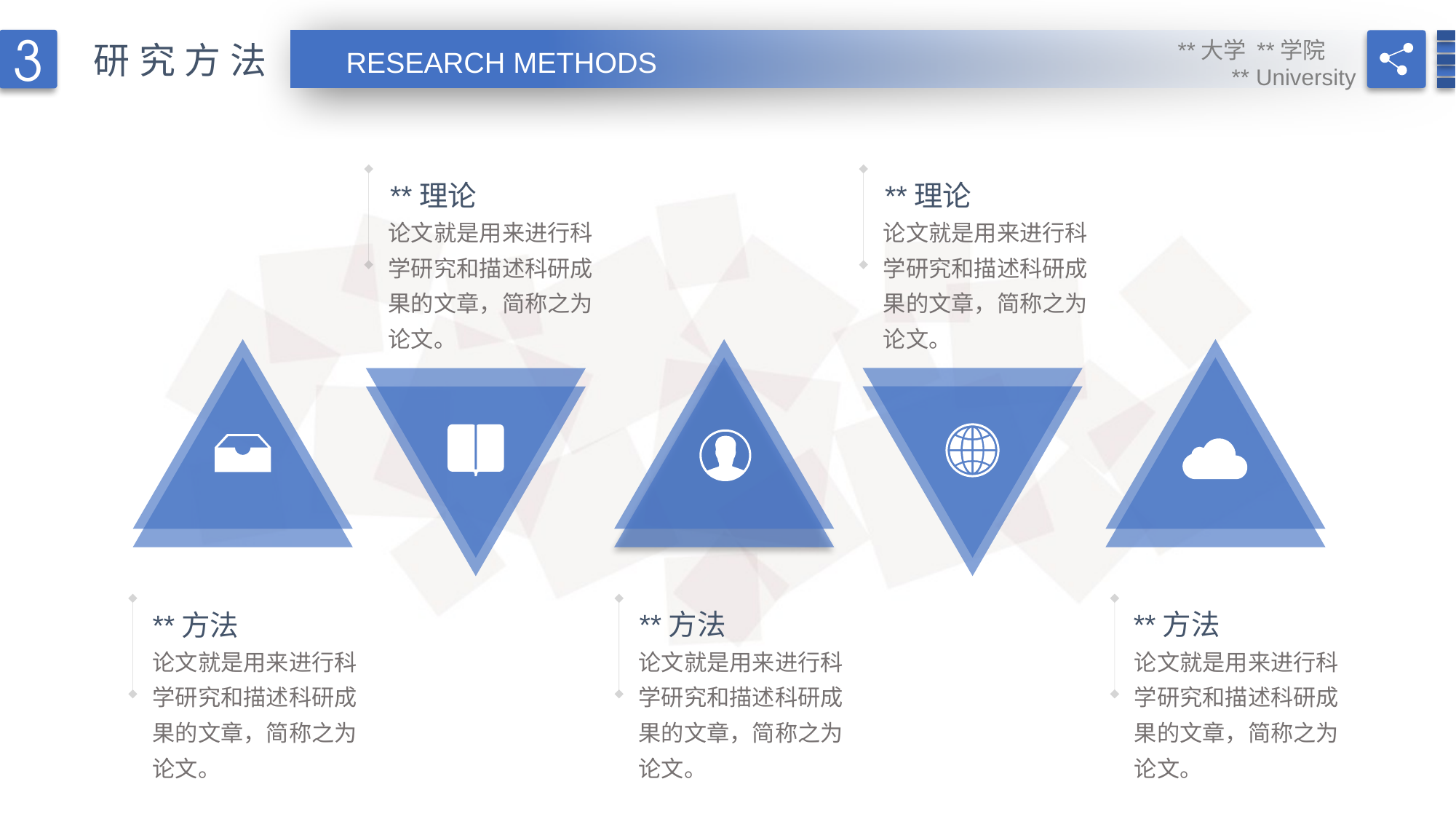

3
**大学 **学院
** University

研究方法
RESEARCH METHODS
**理论
**理论
论文就是用来进行科学研究和描述科研成果的文章，简称之为论文。
论文就是用来进行科学研究和描述科研成果的文章，简称之为论文。

**方法
**方法
**方法
论文就是用来进行科学研究和描述科研成果的文章，简称之为论文。
论文就是用来进行科学研究和描述科研成果的文章，简称之为论文。
论文就是用来进行科学研究和描述科研成果的文章，简称之为论文。